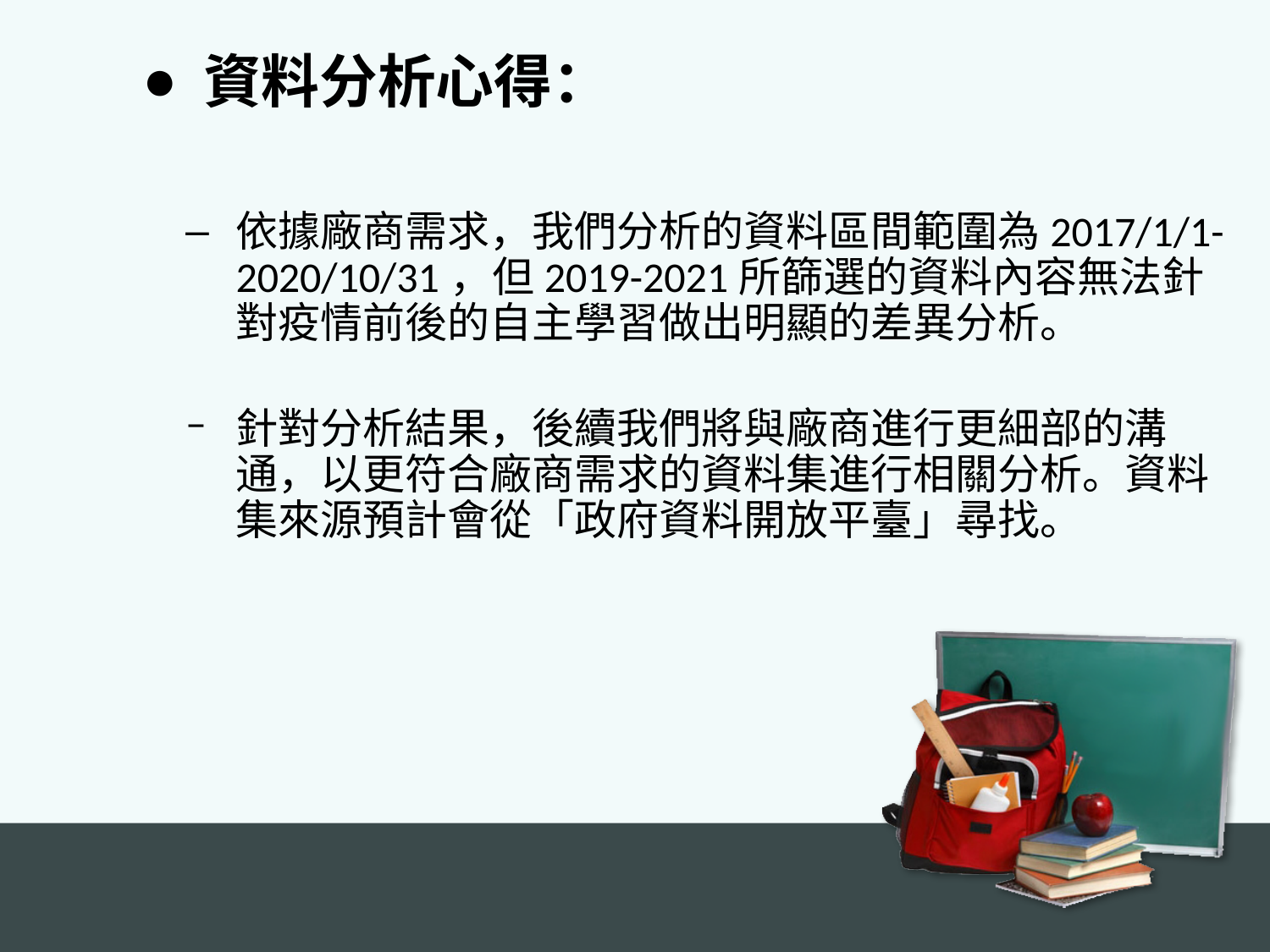

資料分析心得：
依據廠商需求，我們分析的資料區間範圍為2017/1/1-2020/10/31，但2019-2021所篩選的資料內容無法針對疫情前後的自主學習做出明顯的差異分析。

針對分析結果，後續我們將與廠商進行更細部的溝通，以更符合廠商需求的資料集進行相關分析。資料集來源預計會從「政府資料開放平臺」尋找。